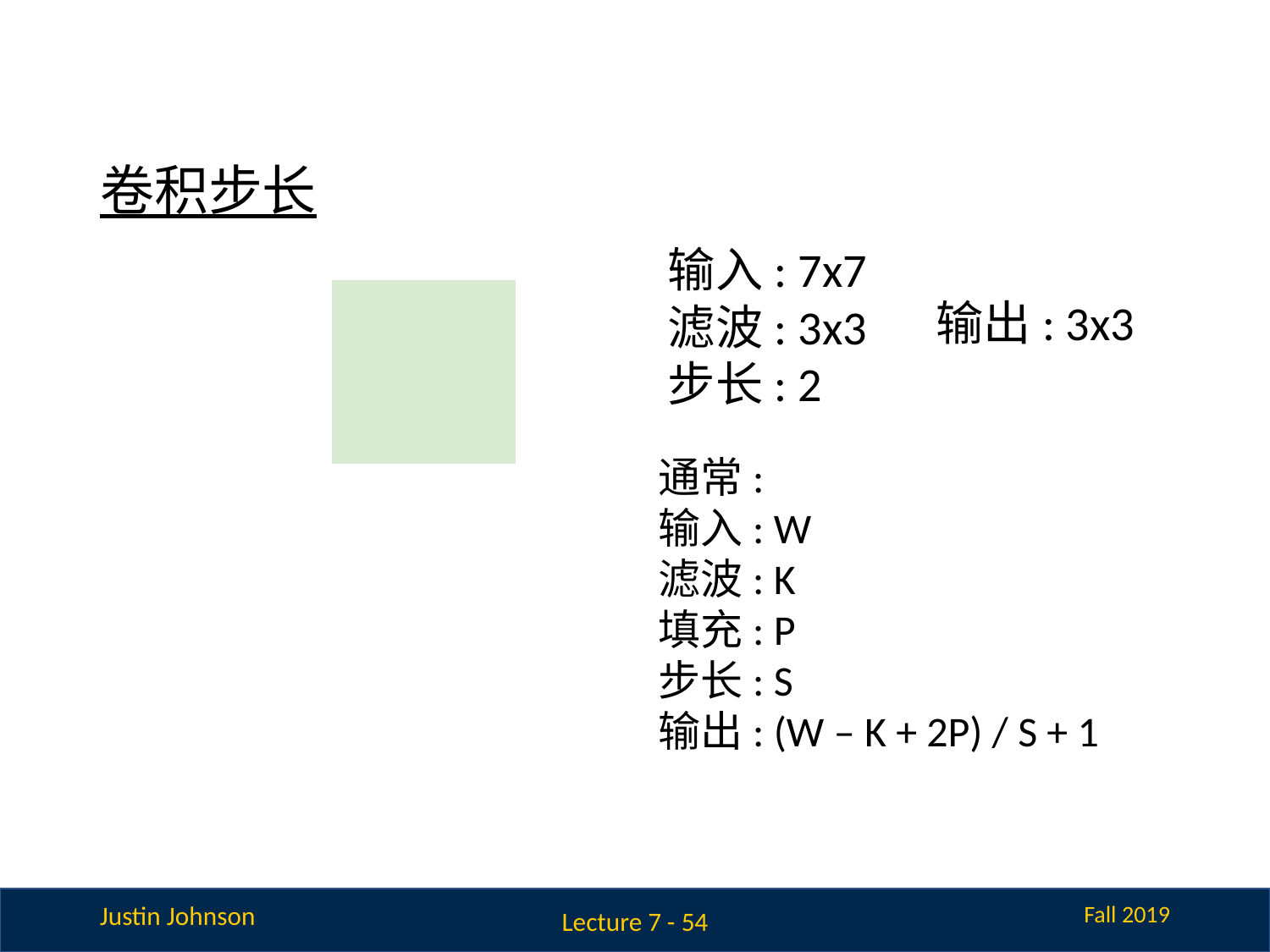

# 卷积步长
输入: 7x7
滤波: 3x3
步长: 2
输出: 3x3
|  |  |  |  |  |  |  |
| --- | --- | --- | --- | --- | --- | --- |
|  |  |  |  |  |  |  |
|  |  |  |  |  |  |  |
|  |  |  |  |  |  |  |
|  |  |  |  |  |  |  |
|  |  |  |  |  |  |  |
|  |  |  |  |  |  |  |
通常:
输入: W
滤波: K
填充: P
步长: S
输出: (W – K + 2P) / S + 1
Lecture 7 - 54